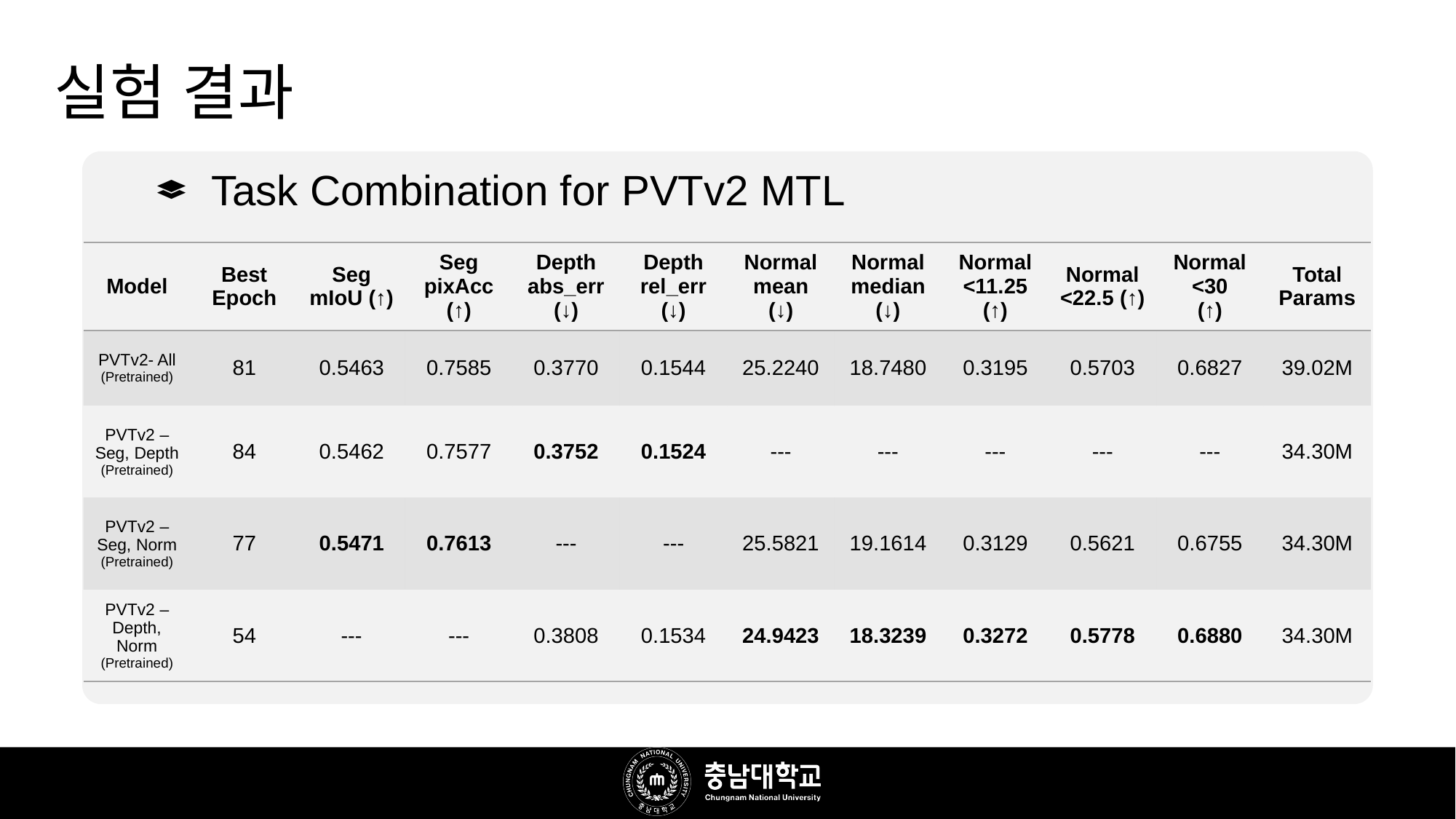

# 실험 결과
Task Combination for PVTv2 MTL
| Model | Best Epoch | Seg mIoU (↑) | Seg pixAcc (↑) | Depth abs\_err (↓) | Depth rel\_err (↓) | Normal mean (↓) | Normal median (↓) | Normal <11.25 (↑) | Normal <22.5 (↑) | Normal <30 (↑) | Total Params |
| --- | --- | --- | --- | --- | --- | --- | --- | --- | --- | --- | --- |
| PVTv2- All (Pretrained) | 81 | 0.5463 | 0.7585 | 0.3770 | 0.1544 | 25.2240 | 18.7480 | 0.3195 | 0.5703 | 0.6827 | 39.02M |
| PVTv2 – Seg, Depth (Pretrained) | 84 | 0.5462 | 0.7577 | 0.3752 | 0.1524 | --- | --- | --- | --- | --- | 34.30M |
| PVTv2 – Seg, Norm (Pretrained) | 77 | 0.5471 | 0.7613 | --- | --- | 25.5821 | 19.1614 | 0.3129 | 0.5621 | 0.6755 | 34.30M |
| PVTv2 – Depth, Norm (Pretrained) | 54 | --- | --- | 0.3808 | 0.1534 | 24.9423 | 18.3239 | 0.3272 | 0.5778 | 0.6880 | 34.30M |